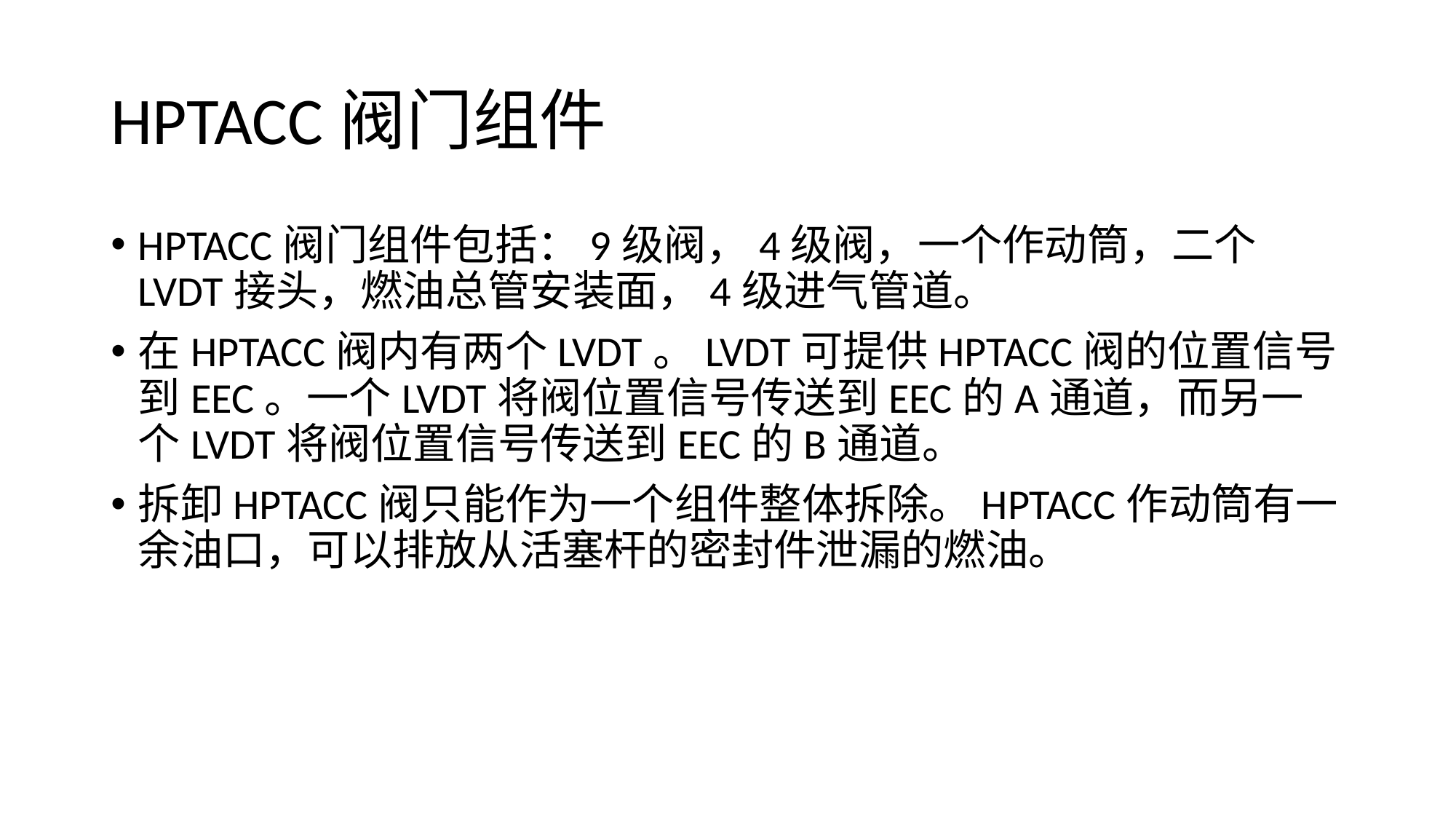

# HPTACC阀门组件
HPTACC阀门组件包括：9级阀，4级阀，一个作动筒，二个LVDT接头，燃油总管安装面，4级进气管道。
在HPTACC阀内有两个LVDT。LVDT可提供HPTACC阀的位置信号到EEC。一个LVDT将阀位置信号传送到EEC的A通道，而另一个LVDT将阀位置信号传送到EEC的B通道。
拆卸HPTACC阀只能作为一个组件整体拆除。HPTACC作动筒有一余油口，可以排放从活塞杆的密封件泄漏的燃油。